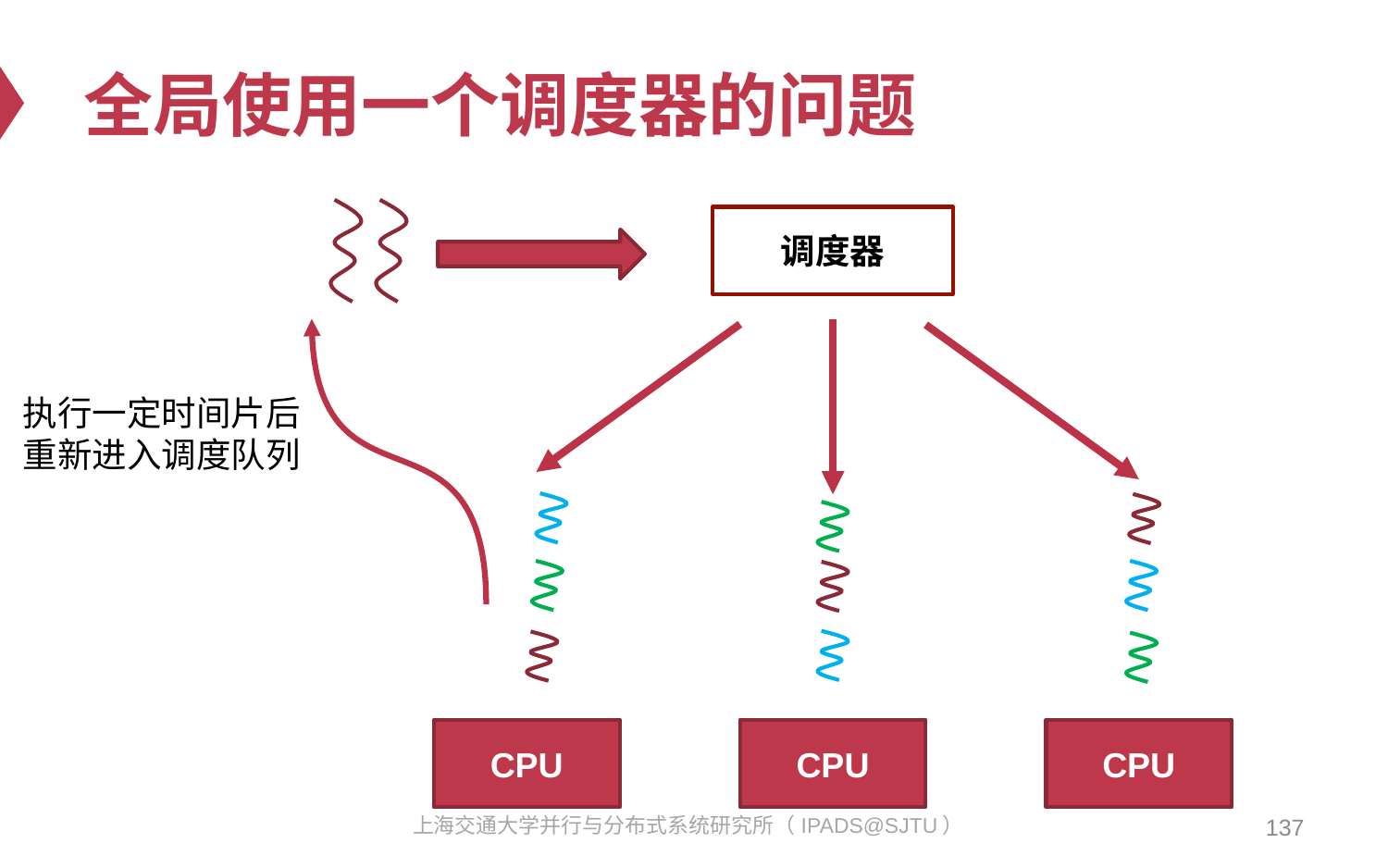

# 全局使用一个调度器的问题

调度器

执行一定时间片后
重新进入调度队列

CPU
CPU
CPU
137
上海交通大学并行与分布式系统研究所（IPADS@SJTU）